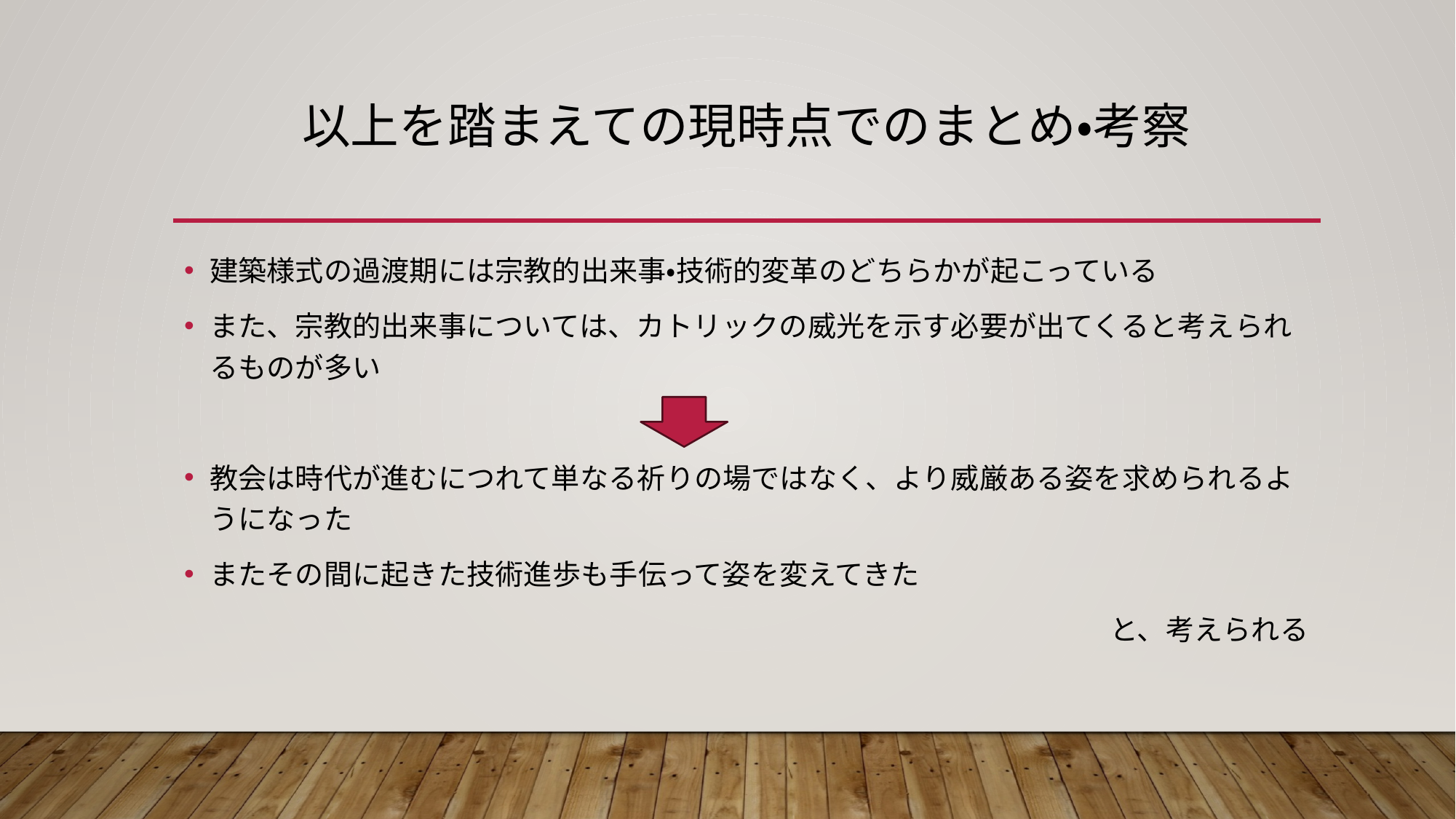

# 以上を踏まえての現時点でのまとめ・考察
建築様式の過渡期には宗教的出来事・技術的変革のどちらかが起こっている
また、宗教的出来事については、カトリックの威光を示す必要が出てくると考えられるものが多い

教会は時代が進むにつれて単なる祈りの場ではなく、より威厳ある姿を求められるようになった
またその間に起きた技術進歩も手伝って姿を変えてきた
と、考えられる